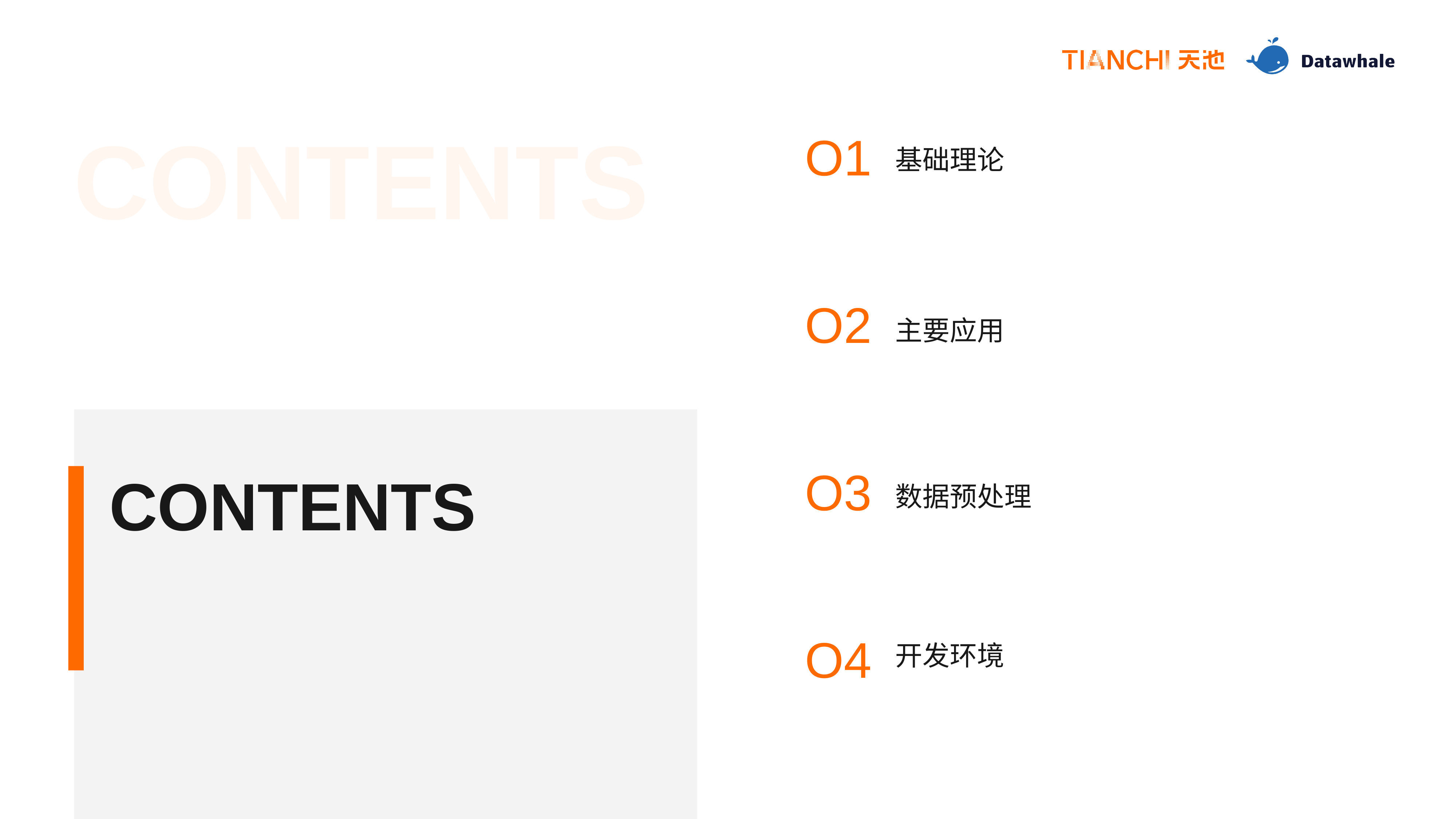

E6636BC20180234D78A0072836F0B3B062B9B207100DDB20A0D98F39B16C2BA34B43BC38C168AB0122592F0838465CEB921921FAF1D0ABC11BBFC26B7F4E1ADA24FB2EADD526949754C728F767A2439F9FD0E9157C626057A81A5197EE01DCA8DD06229F4E3

E6636BC20180234D78A0072836F0B99012B9B2041CBB0BD0AED9843CB1E92B759B4BB3387161DB0A22092008384687EBAD09218A11D00BB11BBFC253752E1BD324F50EAD8127E48704882AE76E224046D963E4B175990FA048DEA195FADFAC88D9862B9F9E3

E6636BC20180234D78A0072836F0B410E2B9B2001A0E2BF0A1D9813EB15C2BB58B4BBD387169FB0D22092F08384639EB020921DA31D04B411BBFC26A72BE1DDC24F524AD8F2674D714B82CF7689240BF0C66E0B67467DFC0B8AB5193FC810C38D8D62991DE3

E6636BC20180234D78A0072836F0BC5042B9B2071914ABA0AFD98A36B1312BA09B46B338D169DB042219260838466CEBCA09217A11D0EBD11BBFC21D70AE1BD124F79CADC02084A7F49B2BF76E924D54EB27EF457D2D6E7658AE919C47F25C58DA8624926E3

E6636BC20180234D78A0072836F0B950B2B9B20417BC0BE0A5D9843BB1E92BA05B43B43801660B0622392108384688EB180921AAA1D09B211BBFC2407C2E15D524F1FFAD5127E4C774AD2A176AB249D6F9DDEF4575996E37489871901A1F4C58DC16269B9E3
基础理论
主要应用
数据预处理
开发环境